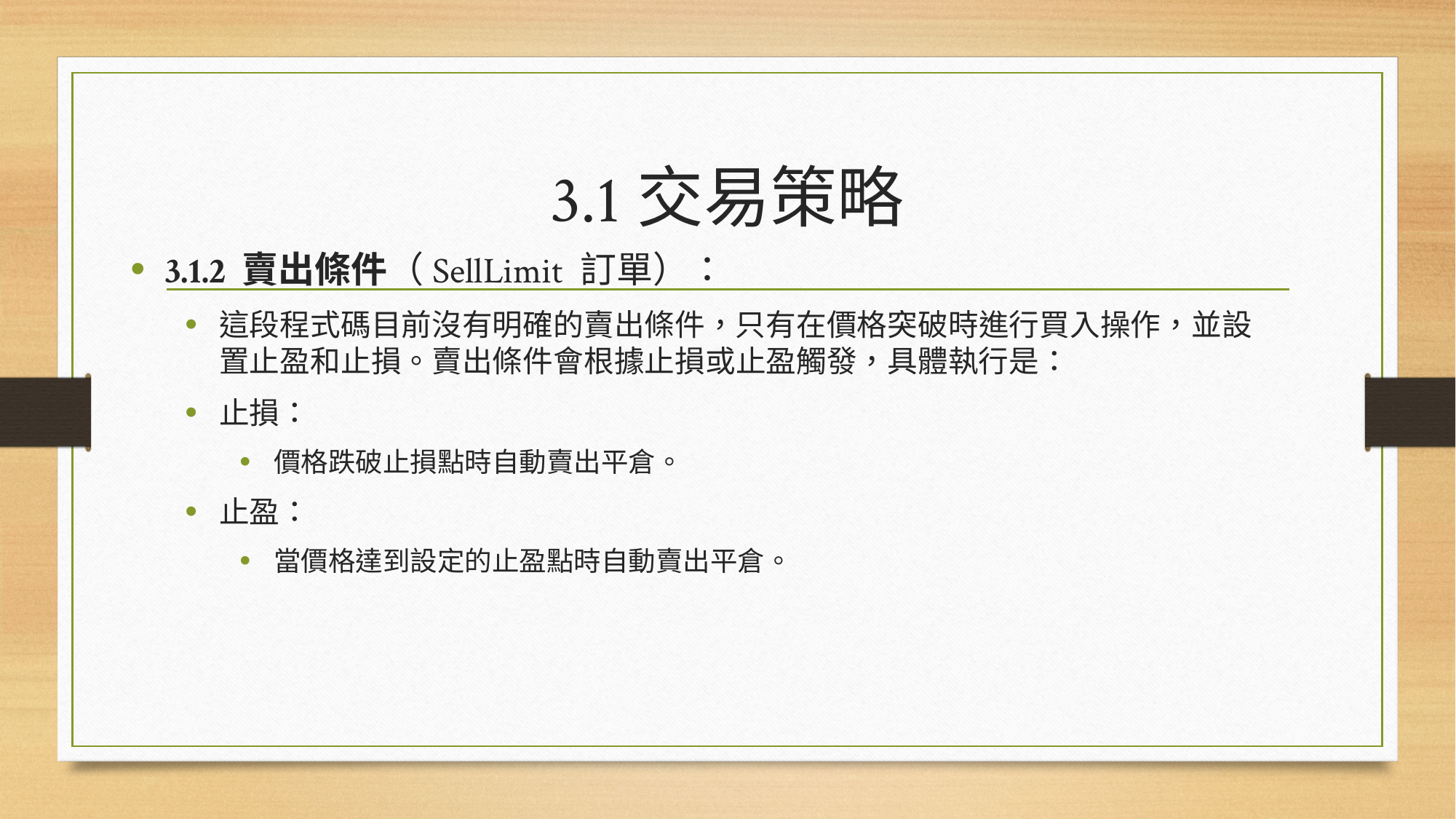

# 3.1交易策略
3.1.2 賣出條件（SellLimit 訂單）：
這段程式碼目前沒有明確的賣出條件，只有在價格突破時進行買入操作，並設置止盈和止損。賣出條件會根據止損或止盈觸發，具體執行是：
止損：
價格跌破止損點時自動賣出平倉。
止盈：
當價格達到設定的止盈點時自動賣出平倉。